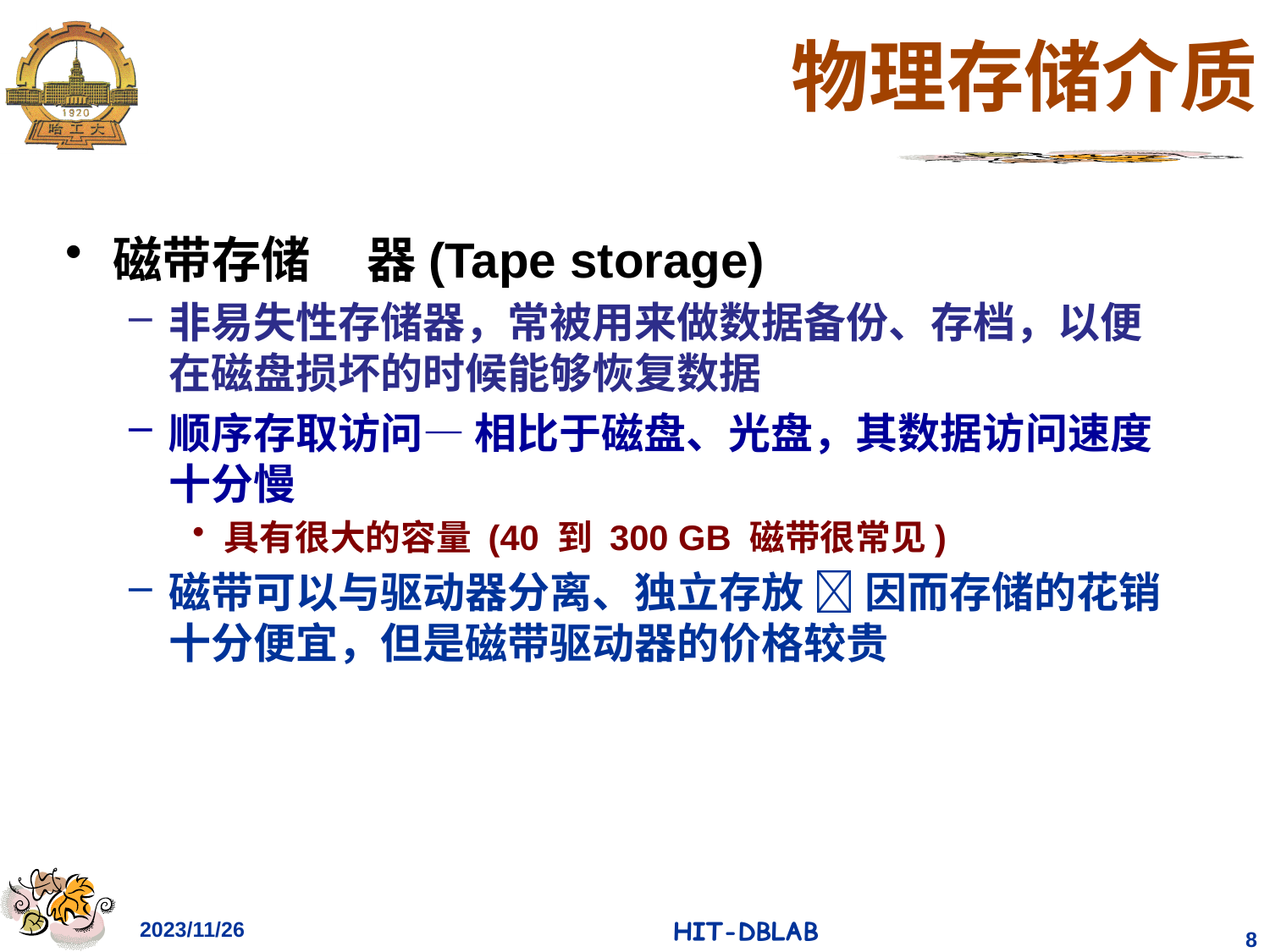

# 物理存储介质
磁带存储	器(Tape storage)
非易失性存储器，常被用来做数据备份、存档，以便在磁盘损坏的时候能够恢复数据
顺序存取访问— 相比于磁盘、光盘，其数据访问速度十分慢
具有很大的容量 (40 到 300 GB 磁带很常见)
磁带可以与驱动器分离、独立存放 ⇒ 因而存储的花销十分便宜，但是磁带驱动器的价格较贵
2023/11/26
HIT-DBLAB
8